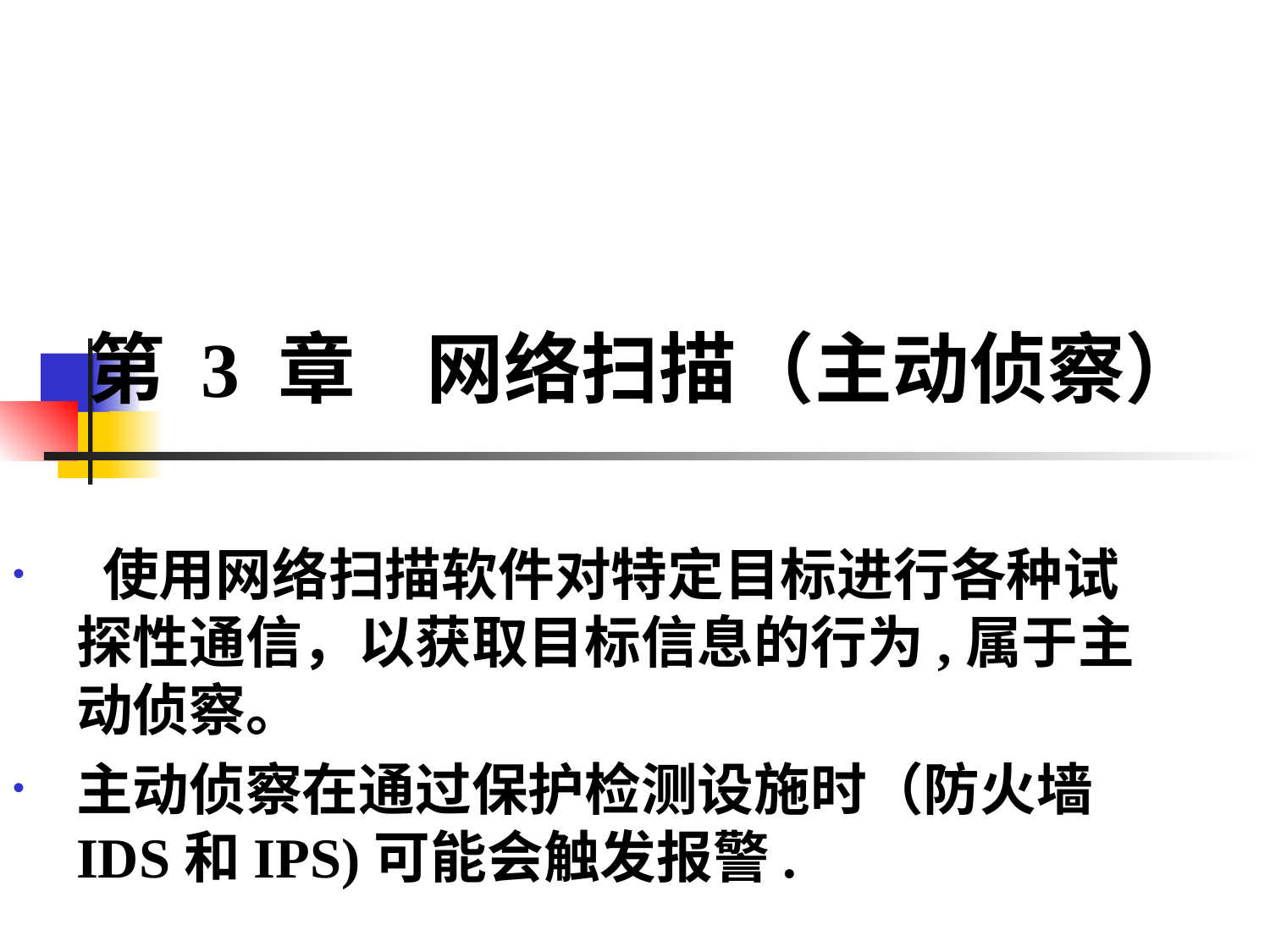

# 第 3 章    网络扫描（主动侦察）
 使用网络扫描软件对特定目标进行各种试探性通信，以获取目标信息的行为,属于主动侦察。
主动侦察在通过保护检测设施时（防火墙IDS和IPS)可能会触发报警.